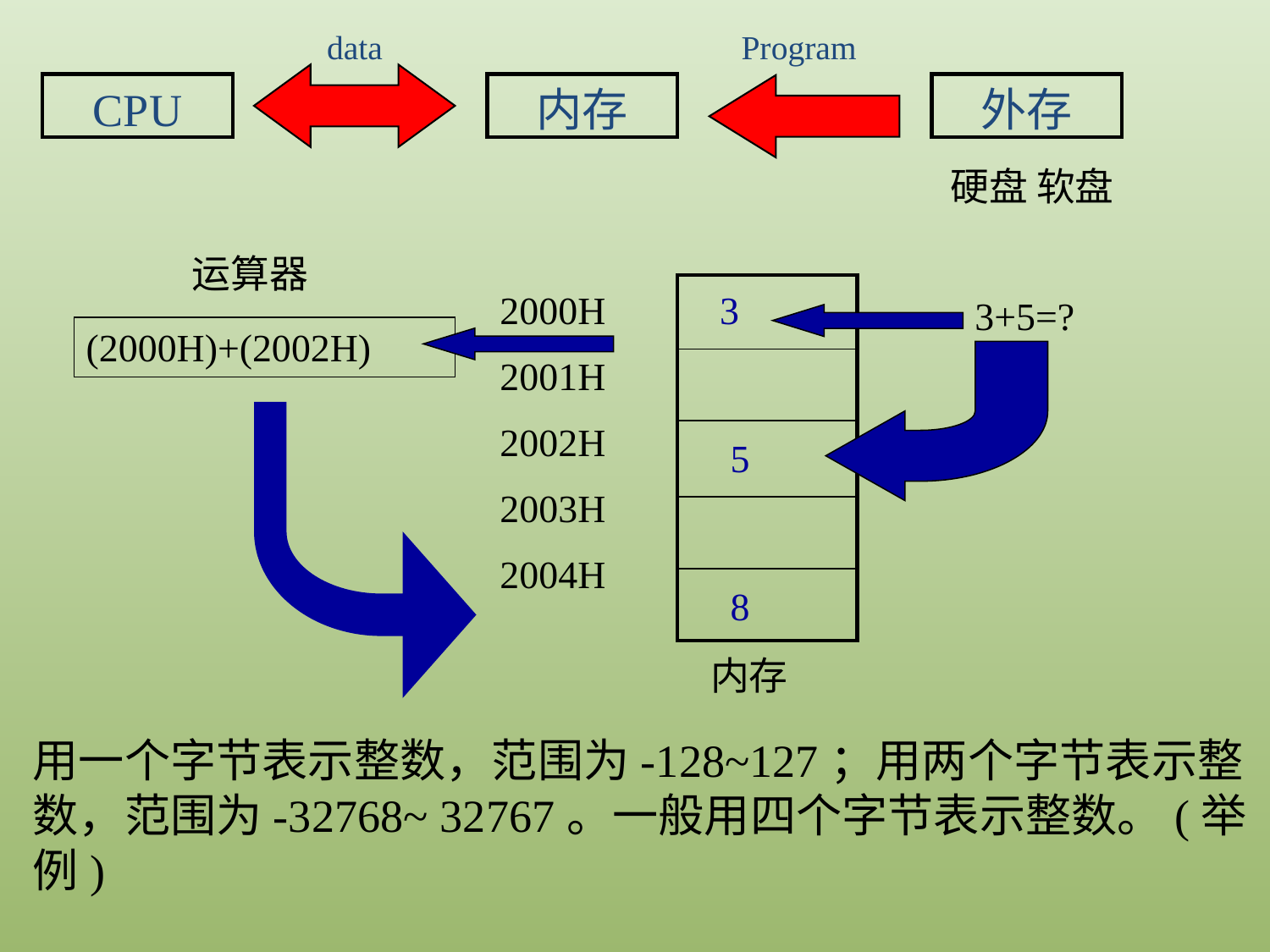

data
Program

CPU
内存
外存

硬盘 软盘

运算器
|  |
| --- |
|  |
|  |
|  |
|  |
3+5=?
2000H
2001H
2002H
2003H
2004H
3

(2000H)+(2002H)

5
8
内存
用一个字节表示整数，范围为-128~127；用两个字节表示整数，范围为-32768~ 32767。一般用四个字节表示整数。(举例)
20